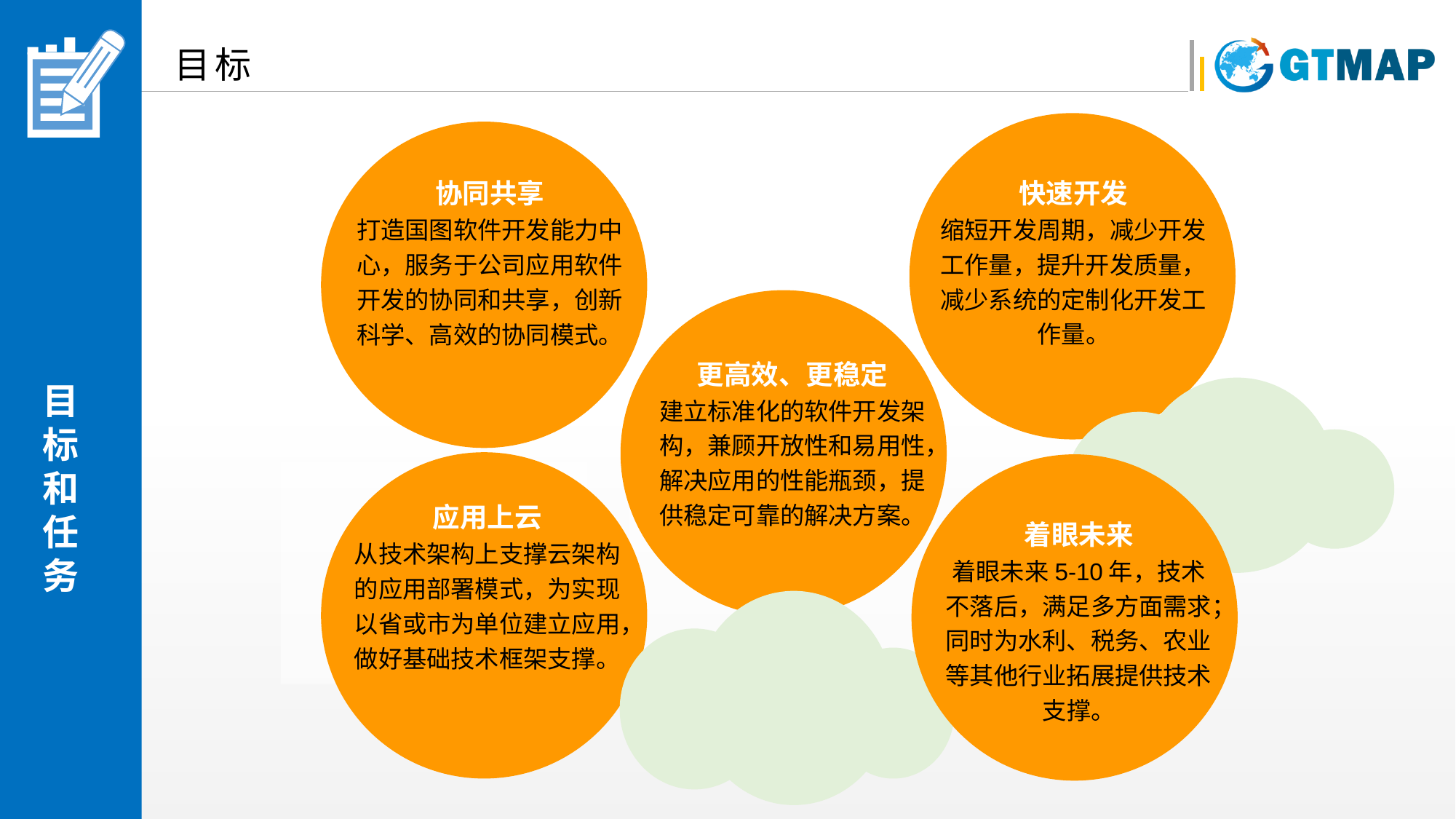

目标

快速开发
缩短开发周期，减少开发工作量，提升开发质量，减少系统的定制化开发工作量。

协同共享
打造国图软件开发能力中心，服务于公司应用软件开发的协同和共享，创新科学、高效的协同模式。

更高效、更稳定
建立标准化的软件开发架构，兼顾开放性和易用性，解决应用的性能瓶颈，提供稳定可靠的解决方案。

应用上云
从技术架构上支撑云架构的应用部署模式，为实现以省或市为单位建立应用，做好基础技术框架支撑。

着眼未来
着眼未来5-10年，技术不落后，满足多方面需求；同时为水利、税务、农业等其他行业拓展提供技术支撑。